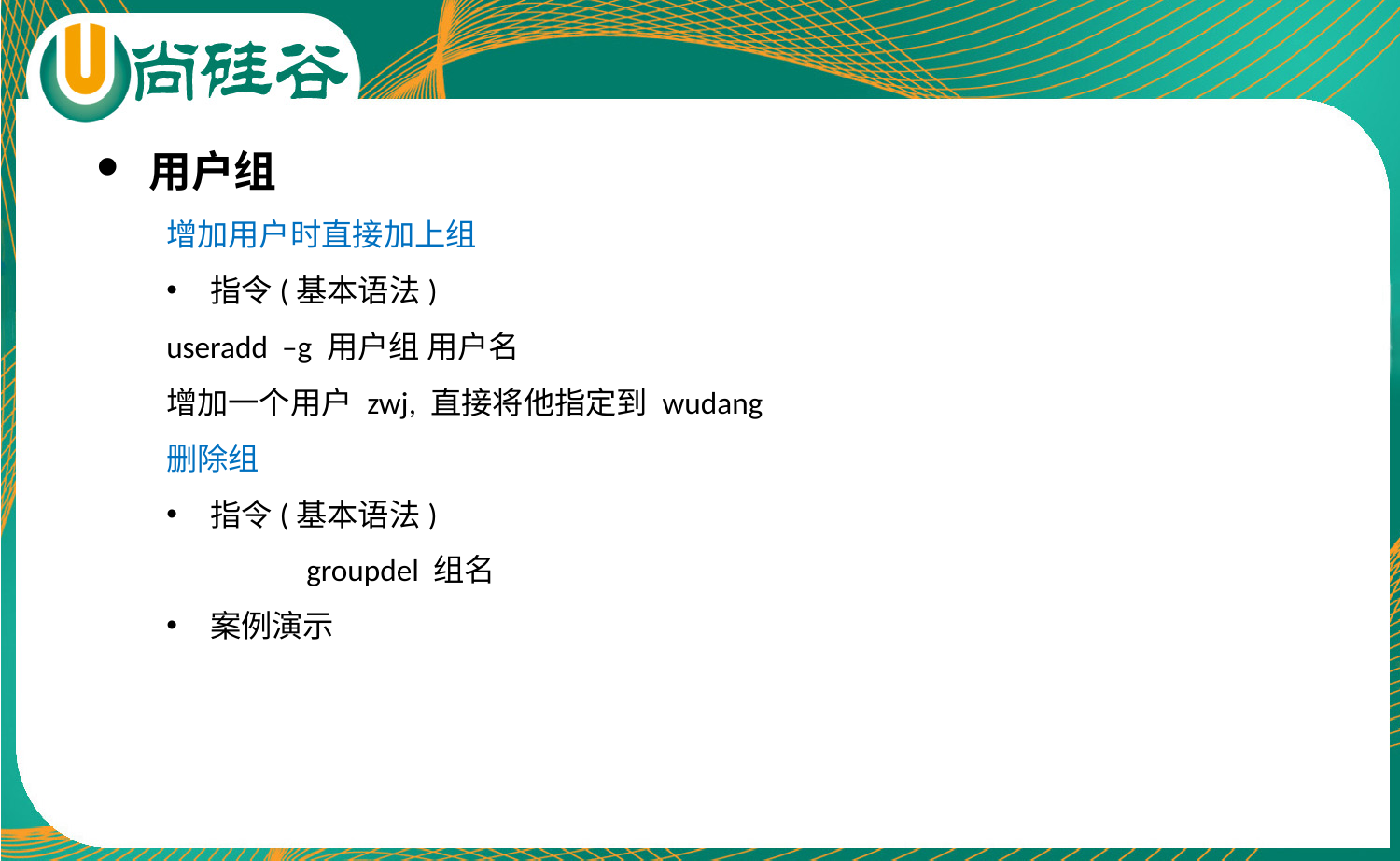

用户组
增加用户时直接加上组
指令(基本语法)
useradd  –g 用户组 用户名
增加一个用户 zwj, 直接将他指定到 wudang
删除组
指令(基本语法)
	groupdel 组名
案例演示